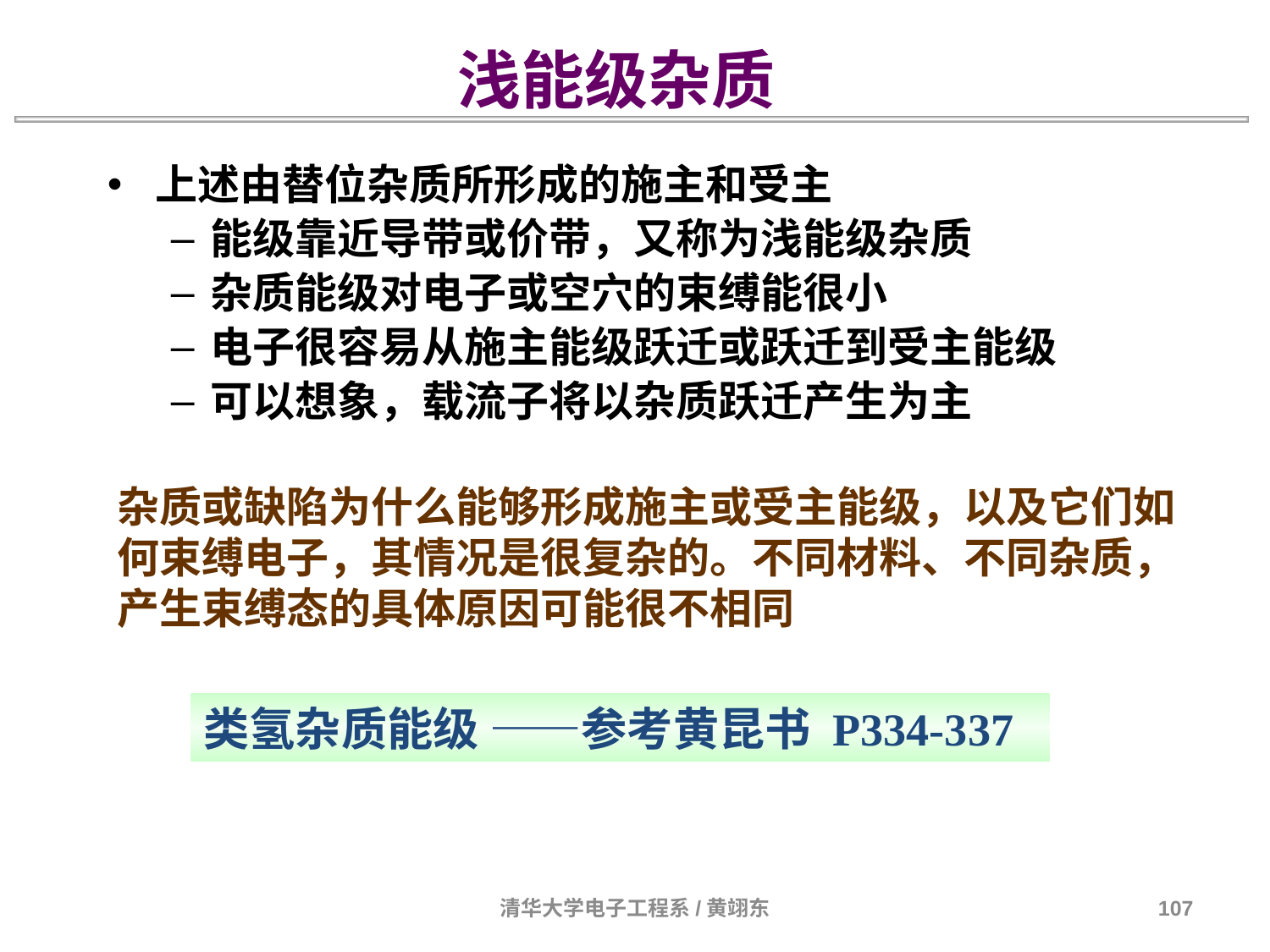

浅能级杂质

上述由替位杂质所形成的施主和受主
能级靠近导带或价带，又称为浅能级杂质
杂质能级对电子或空穴的束缚能很小
电子很容易从施主能级跃迁或跃迁到受主能级
可以想象，载流子将以杂质跃迁产生为主
杂质或缺陷为什么能够形成施主或受主能级，以及它们如何束缚电子，其情况是很复杂的。不同材料、不同杂质，产生束缚态的具体原因可能很不相同
类氢杂质能级 ——参考黄昆书 P334-337
清华大学电子工程系/黄翊东
107